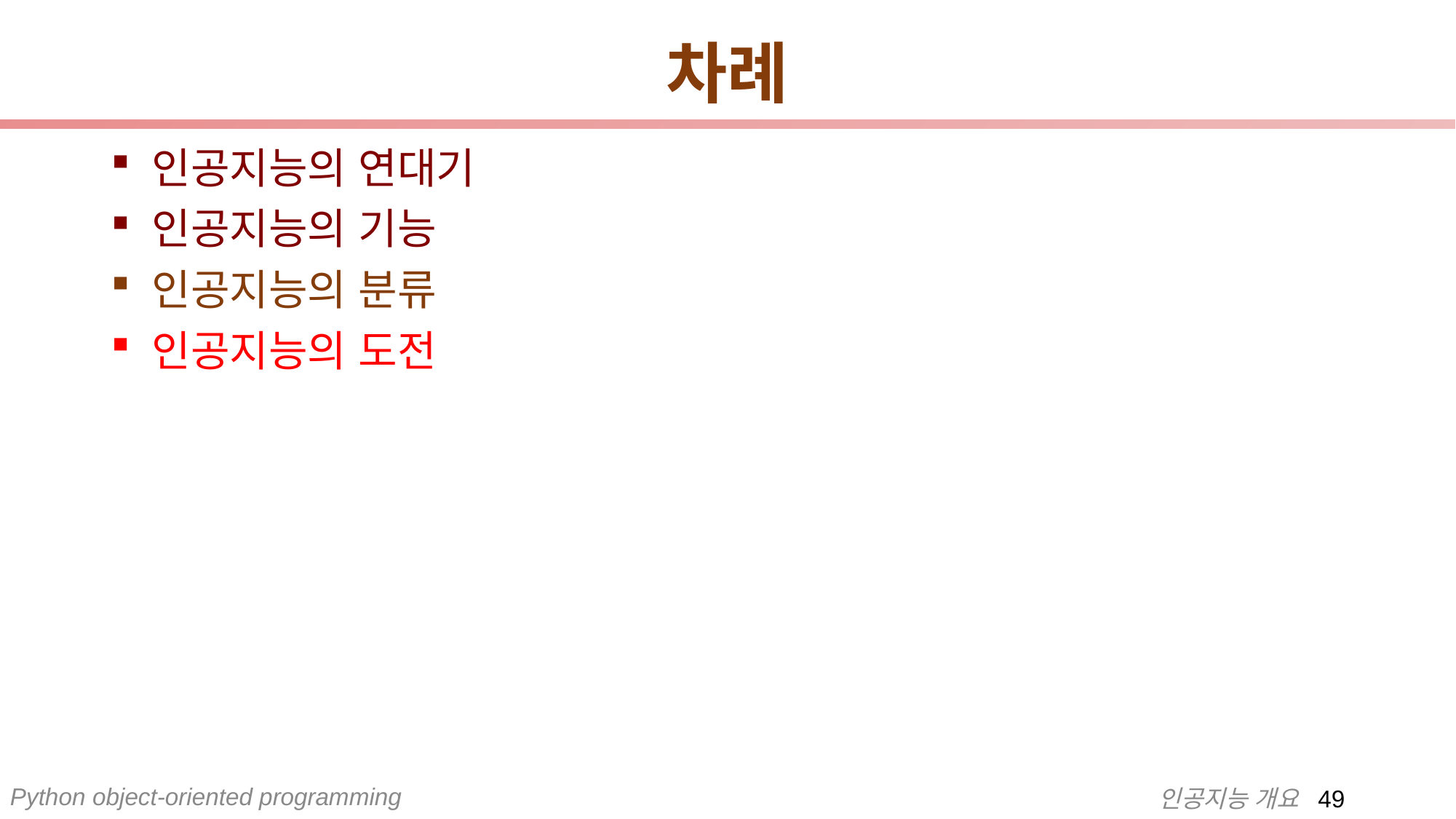

# 차례
인공지능의 연대기
인공지능의 기능
인공지능의 분류
인공지능의 도전